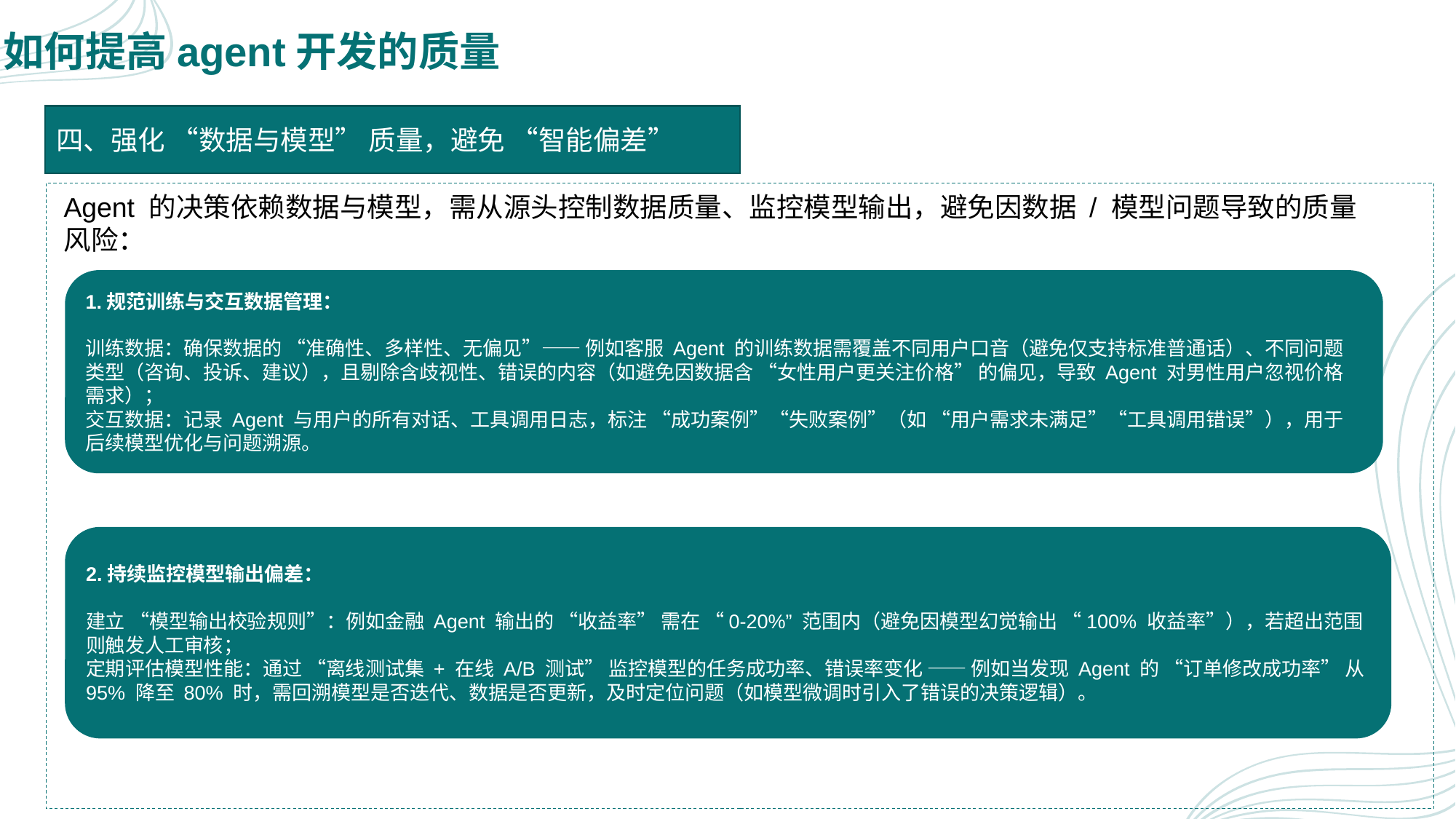

# 如何提高agent开发的质量
四、强化 “数据与模型” 质量，避免 “智能偏差”

Agent 的决策依赖数据与模型，需从源头控制数据质量、监控模型输出，避免因数据 / 模型问题导致的质量风险：
1.规范训练与交互数据管理：

训练数据：确保数据的 “准确性、多样性、无偏见”—— 例如客服 Agent 的训练数据需覆盖不同用户口音（避免仅支持标准普通话）、不同问题类型（咨询、投诉、建议），且剔除含歧视性、错误的内容（如避免因数据含 “女性用户更关注价格” 的偏见，导致 Agent 对男性用户忽视价格需求）；
交互数据：记录 Agent 与用户的所有对话、工具调用日志，标注 “成功案例”“失败案例”（如 “用户需求未满足”“工具调用错误”），用于后续模型优化与问题溯源。
2.持续监控模型输出偏差：

建立 “模型输出校验规则”：例如金融 Agent 输出的 “收益率” 需在 “0-20%” 范围内（避免因模型幻觉输出 “100% 收益率”），若超出范围则触发人工审核；
定期评估模型性能：通过 “离线测试集 + 在线 A/B 测试” 监控模型的任务成功率、错误率变化 —— 例如当发现 Agent 的 “订单修改成功率” 从 95% 降至 80% 时，需回溯模型是否迭代、数据是否更新，及时定位问题（如模型微调时引入了错误的决策逻辑）。